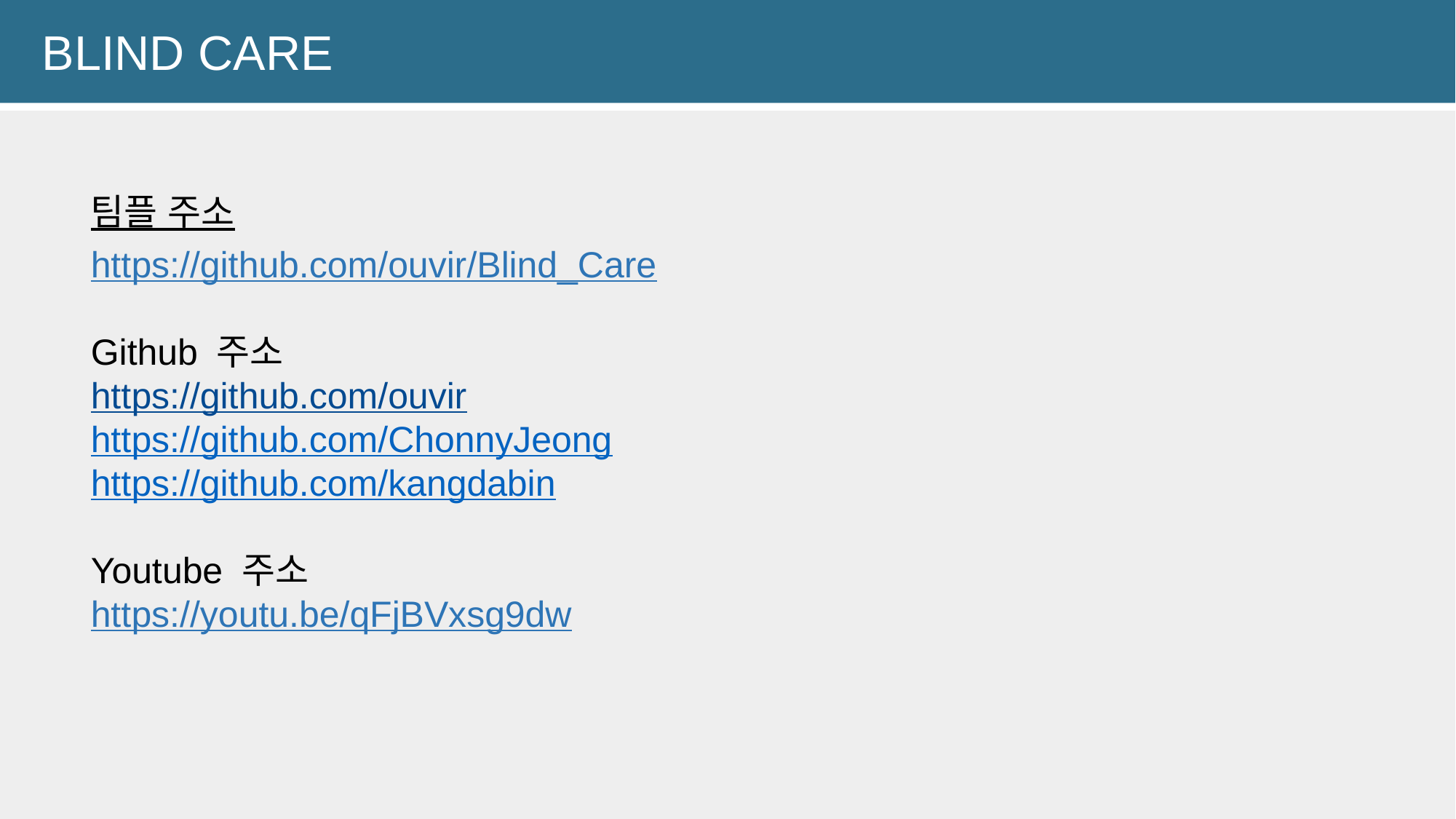

BLIND CARE
팀플 주소
https://github.com/ouvir/Blind_Care

Github 주소
https://github.com/ouvir
https://github.com/ChonnyJeong
https://github.com/kangdabin

Youtube 주소
https://youtu.be/qFjBVxsg9dw